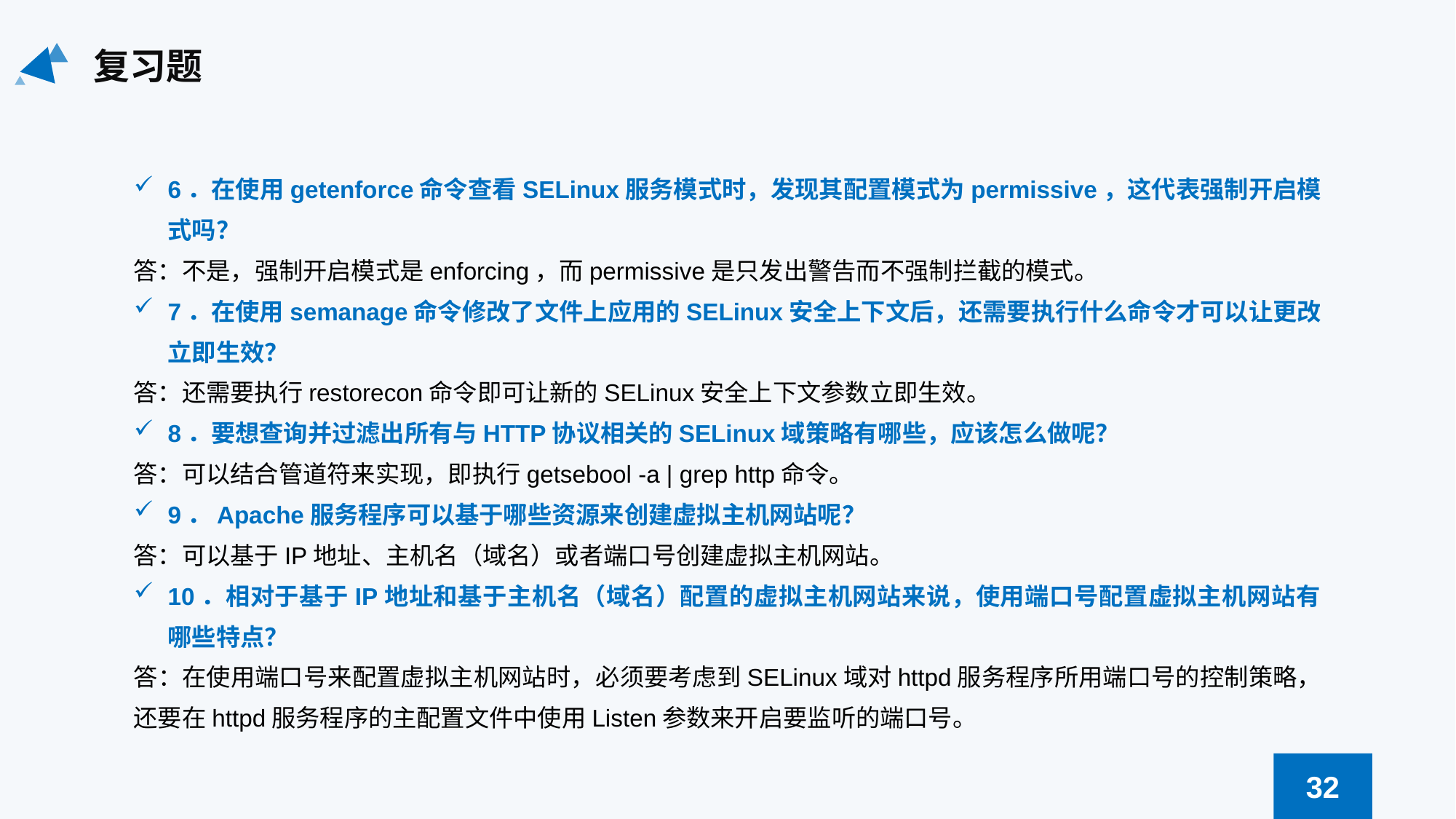

复习题

6．在使用getenforce命令查看SELinux服务模式时，发现其配置模式为permissive，这代表强制开启模式吗？
答：不是，强制开启模式是enforcing，而permissive是只发出警告而不强制拦截的模式。
7．在使用semanage命令修改了文件上应用的SELinux安全上下文后，还需要执行什么命令才可以让更改立即生效？
答：还需要执行restorecon命令即可让新的SELinux安全上下文参数立即生效。
8．要想查询并过滤出所有与HTTP协议相关的SELinux域策略有哪些，应该怎么做呢？
答：可以结合管道符来实现，即执行getsebool -a | grep http命令。
9．Apache服务程序可以基于哪些资源来创建虚拟主机网站呢？
答：可以基于IP地址、主机名（域名）或者端口号创建虚拟主机网站。
10．相对于基于IP地址和基于主机名（域名）配置的虚拟主机网站来说，使用端口号配置虚拟主机网站有哪些特点？
答：在使用端口号来配置虚拟主机网站时，必须要考虑到SELinux域对httpd服务程序所用端口号的控制策略，还要在httpd服务程序的主配置文件中使用Listen参数来开启要监听的端口号。

32